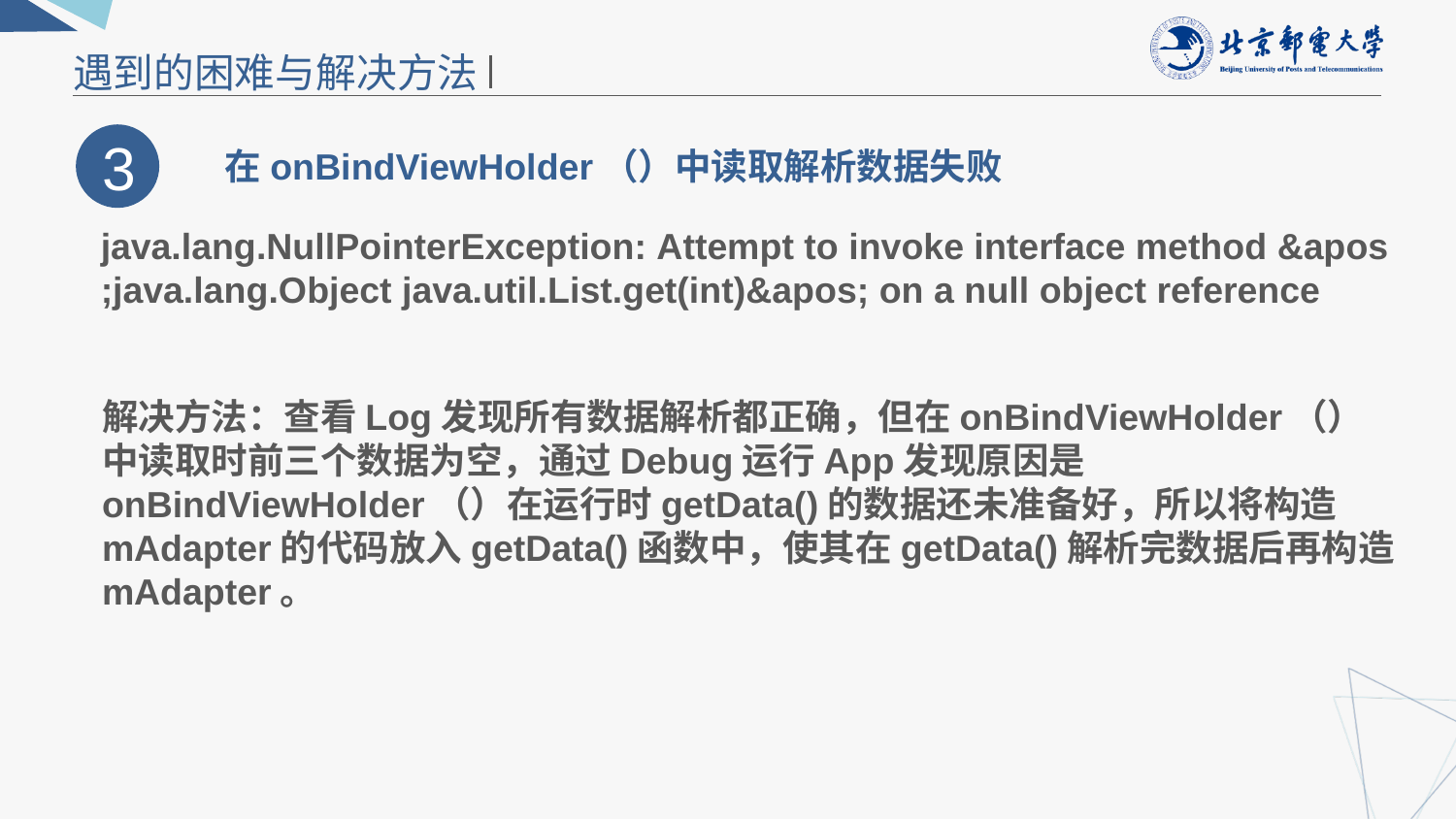

遇到的困难与解决方法
3
在onBindViewHolder（）中读取解析数据失败
java.lang.NullPointerException: Attempt to invoke interface method &apos;java.lang.Object java.util.List.get(int)&apos; on a null object reference
解决方法：查看Log发现所有数据解析都正确，但在onBindViewHolder（）中读取时前三个数据为空，通过Debug运行App发现原因是onBindViewHolder（）在运行时getData()的数据还未准备好，所以将构造mAdapter的代码放入getData()函数中，使其在getData()解析完数据后再构造mAdapter。